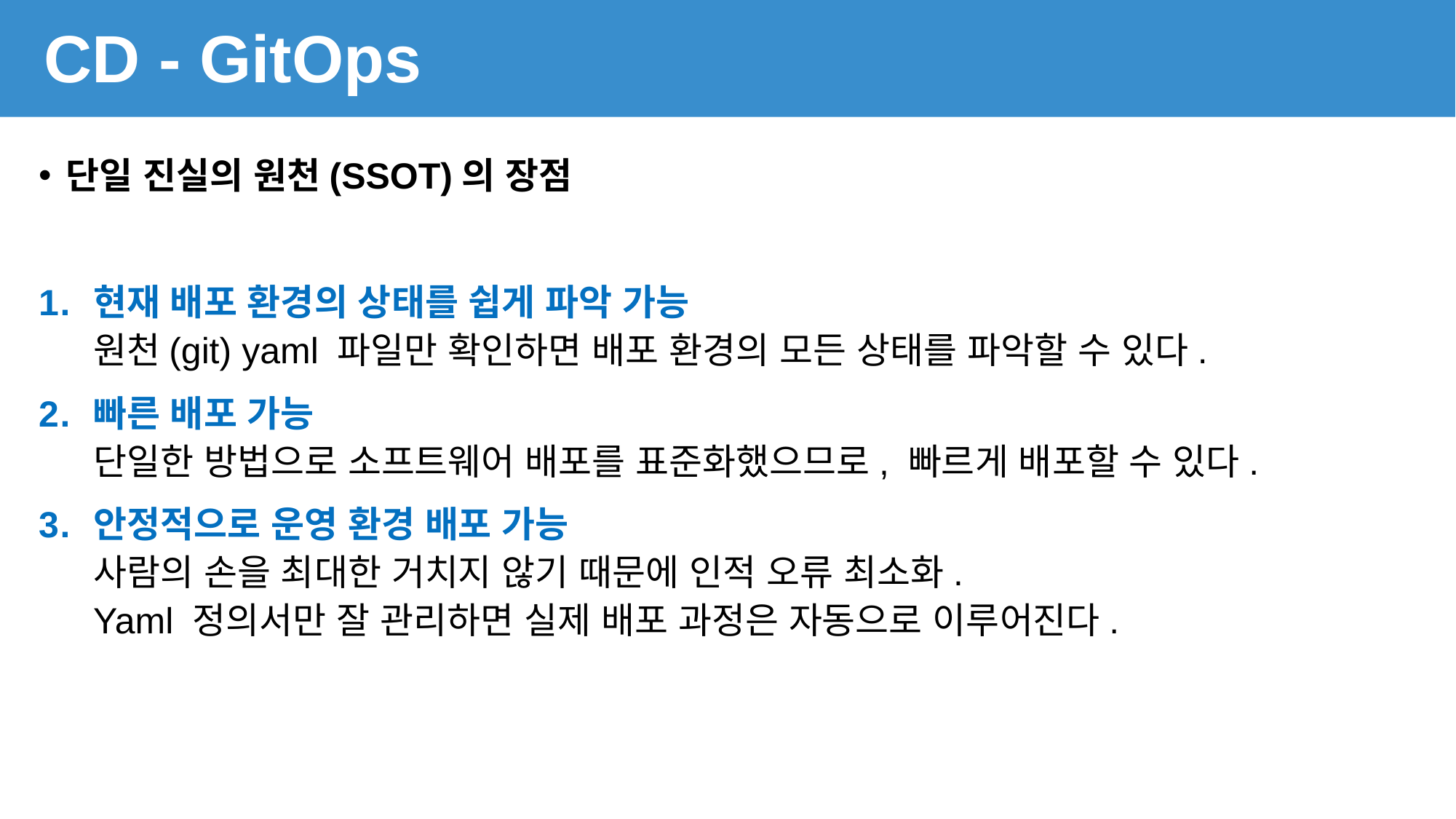

# CD - GitOps
단일 진실의 원천(SSOT)의 장점

현재 배포 환경의 상태를 쉽게 파악 가능
원천(git) yaml 파일만 확인하면 배포 환경의 모든 상태를 파악할 수 있다.
빠른 배포 가능
단일한 방법으로 소프트웨어 배포를 표준화했으므로, 빠르게 배포할 수 있다.
안정적으로 운영 환경 배포 가능
사람의 손을 최대한 거치지 않기 때문에 인적 오류 최소화.
Yaml 정의서만 잘 관리하면 실제 배포 과정은 자동으로 이루어진다.